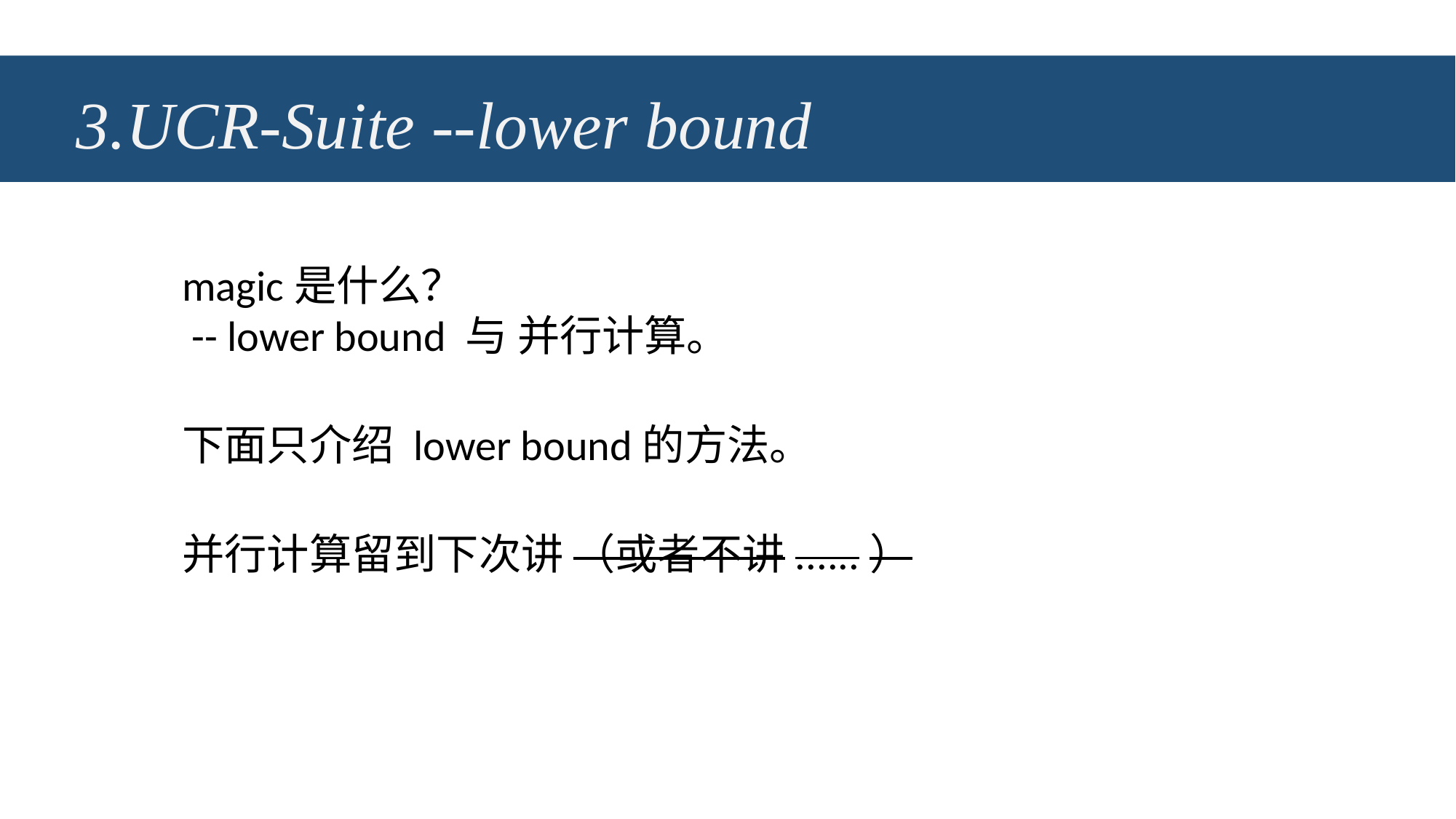

# 3.UCR-Suite --lower bound

magic是什么？
 -- lower bound 与 并行计算。

下面只介绍 lower bound的方法。

并行计算留到下次讲 （或者不讲......）